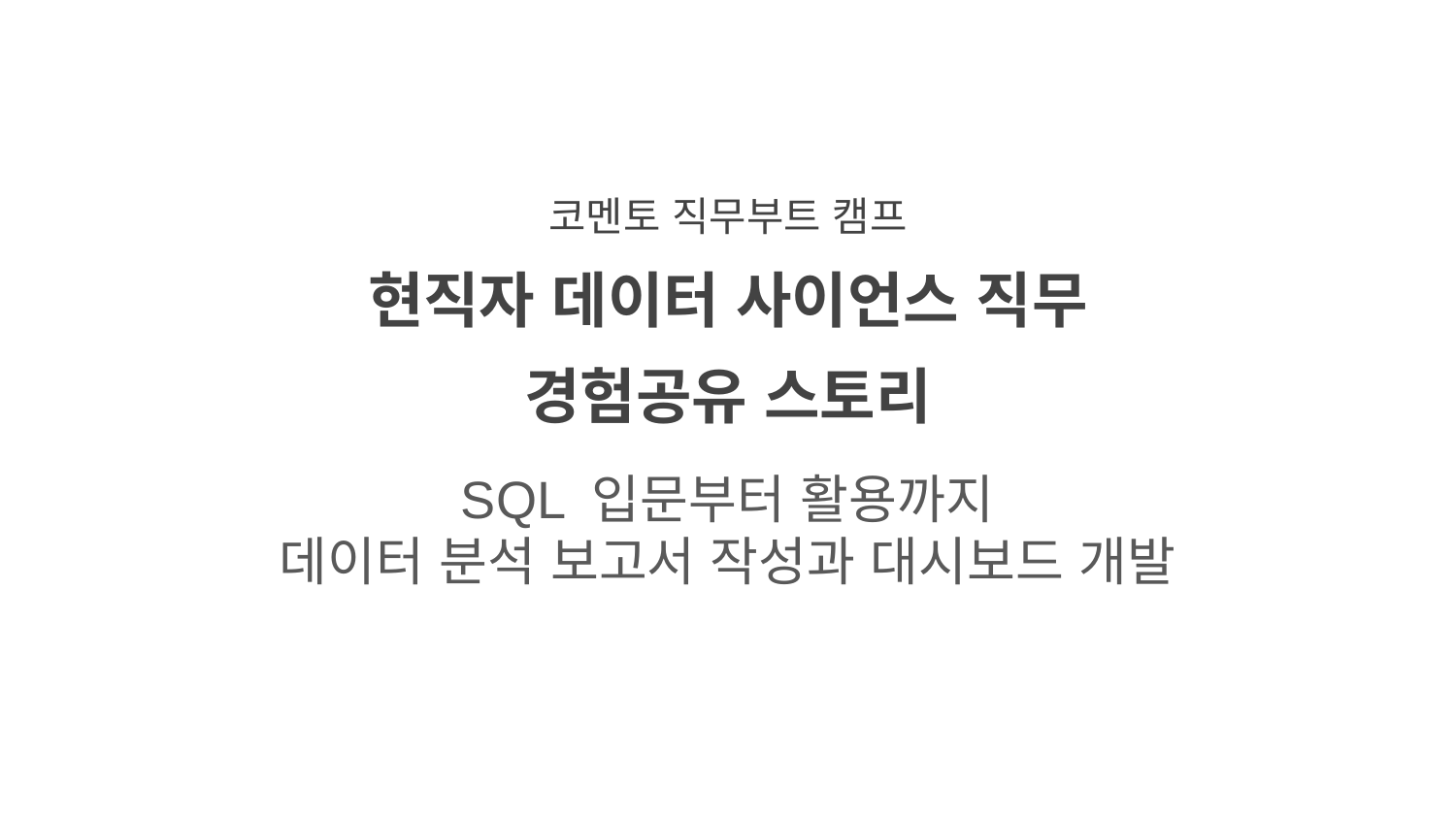

# 코멘토 직무부트 캠프
현직자 데이터 사이언스 직무
경험공유 스토리
SQL 입문부터 활용까지
데이터 분석 보고서 작성과 대시보드 개발